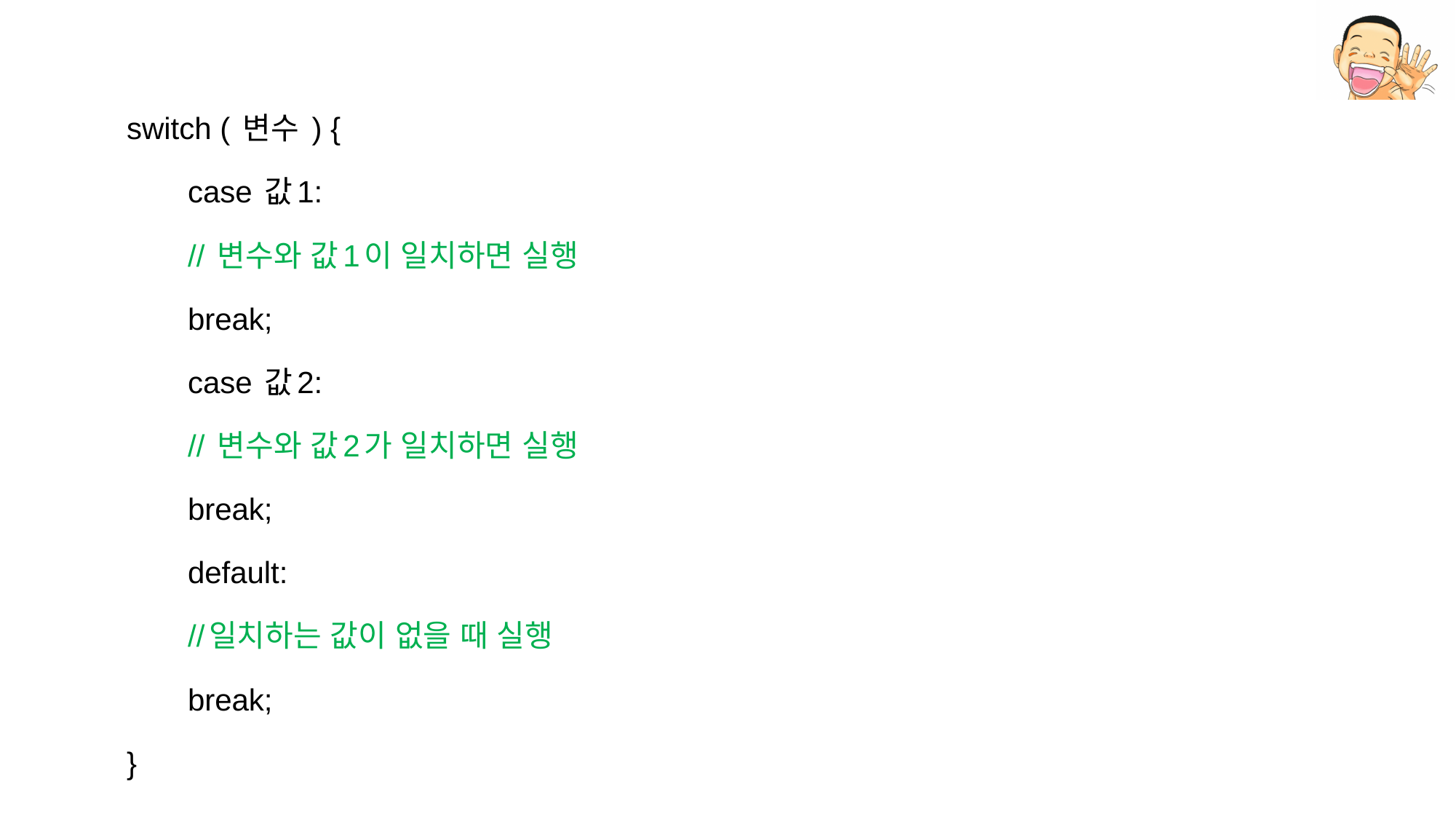

switch ( 변수 ) {
	case 값1:
		// 변수와 값1이 일치하면 실행
		break;
	case 값2:
		// 변수와 값2가 일치하면 실행
		break;
	default:
		//일치하는 값이 없을 때 실행
		break;
}